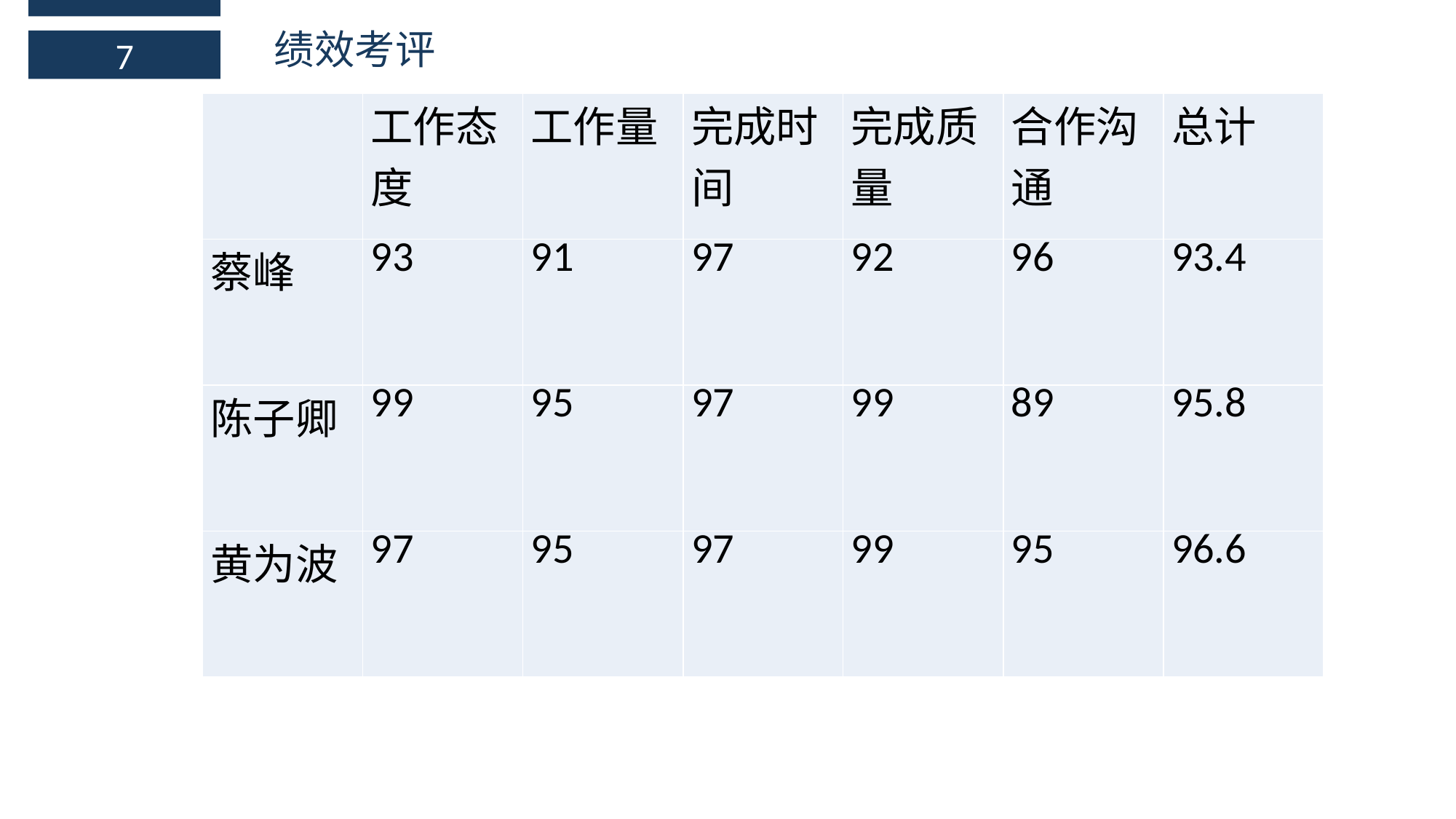

绩效考评
7
|  | 工作态度 | 工作量 | 完成时间 | 完成质量 | 合作沟通 | 总计 |
| --- | --- | --- | --- | --- | --- | --- |
| 蔡峰 | 93 | 91 | 97 | 92 | 96 | 93.4 |
| 陈子卿 | 99 | 95 | 97 | 99 | 89 | 95.8 |
| 黄为波 | 97 | 95 | 97 | 99 | 95 | 96.6 |